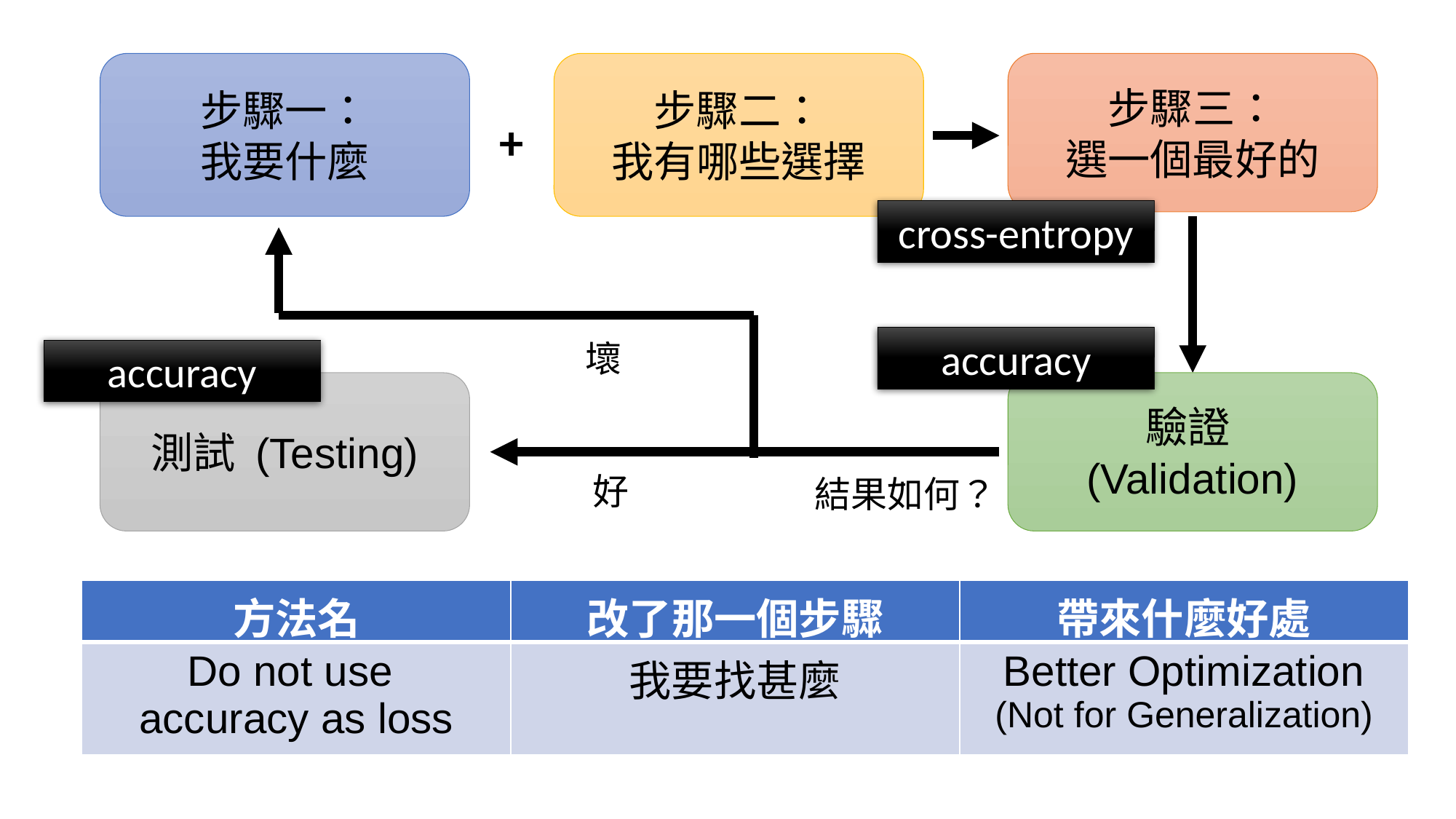

步驟二：
我有哪些選擇
步驟一：
我要什麼
步驟三：
選一個最好的
+
cross-entropy
accuracy
壞
accuracy
測試 (Testing)
驗證
(Validation)
好
結果如何？
| 方法名 | 改了那一個步驟 | 帶來什麼好處 |
| --- | --- | --- |
| Do not use accuracy as loss | 我要找甚麼 | Better Optimization (Not for Generalization) |